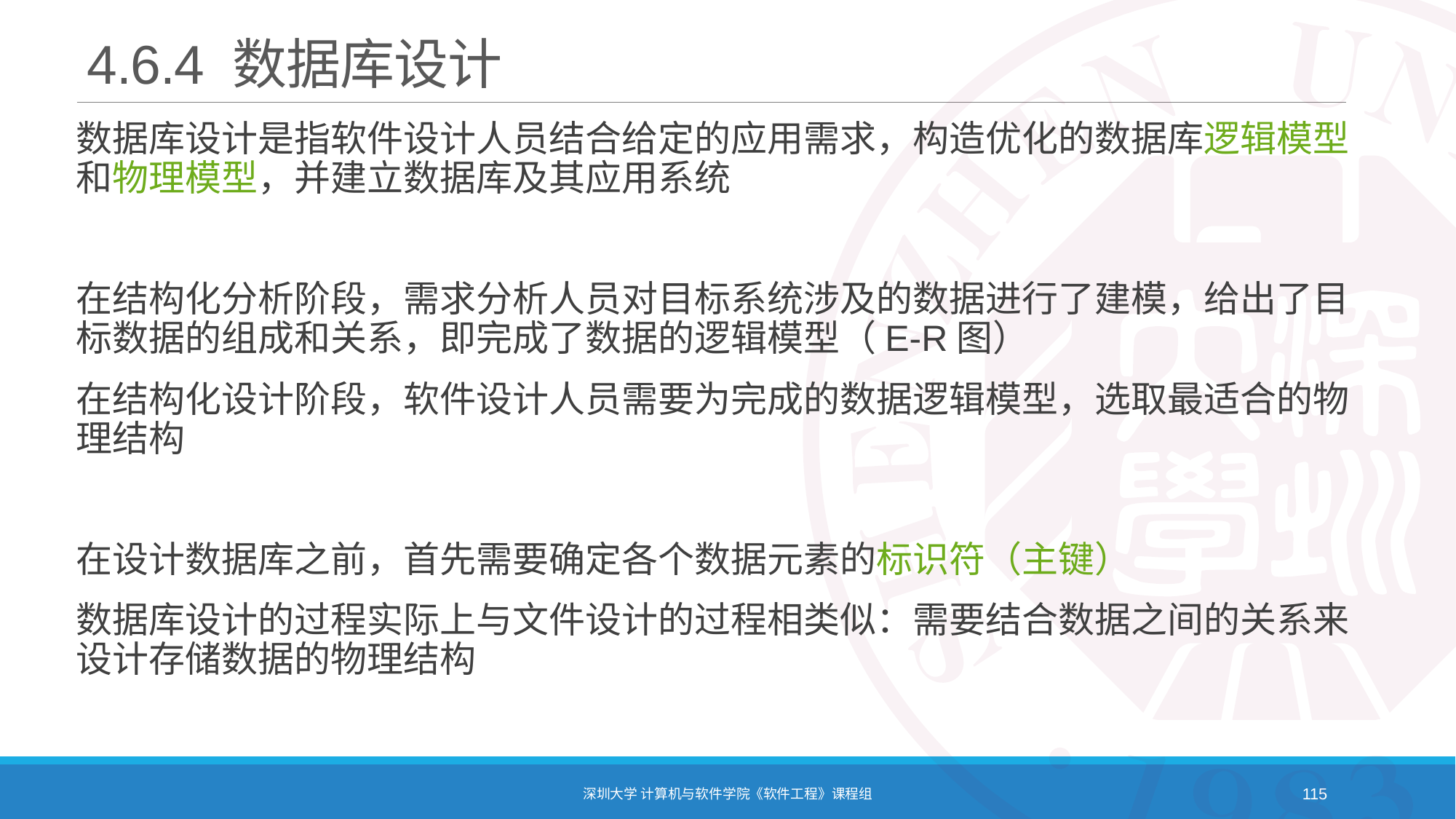

# 4.6.4 数据库设计
数据库设计是指软件设计人员结合给定的应用需求，构造优化的数据库逻辑模型和物理模型，并建立数据库及其应用系统

在结构化分析阶段，需求分析人员对目标系统涉及的数据进行了建模，给出了目标数据的组成和关系，即完成了数据的逻辑模型（E-R图）
在结构化设计阶段，软件设计人员需要为完成的数据逻辑模型，选取最适合的物理结构

在设计数据库之前，首先需要确定各个数据元素的标识符（主键）
数据库设计的过程实际上与文件设计的过程相类似：需要结合数据之间的关系来设计存储数据的物理结构
深圳大学 计算机与软件学院《软件工程》课程组
115